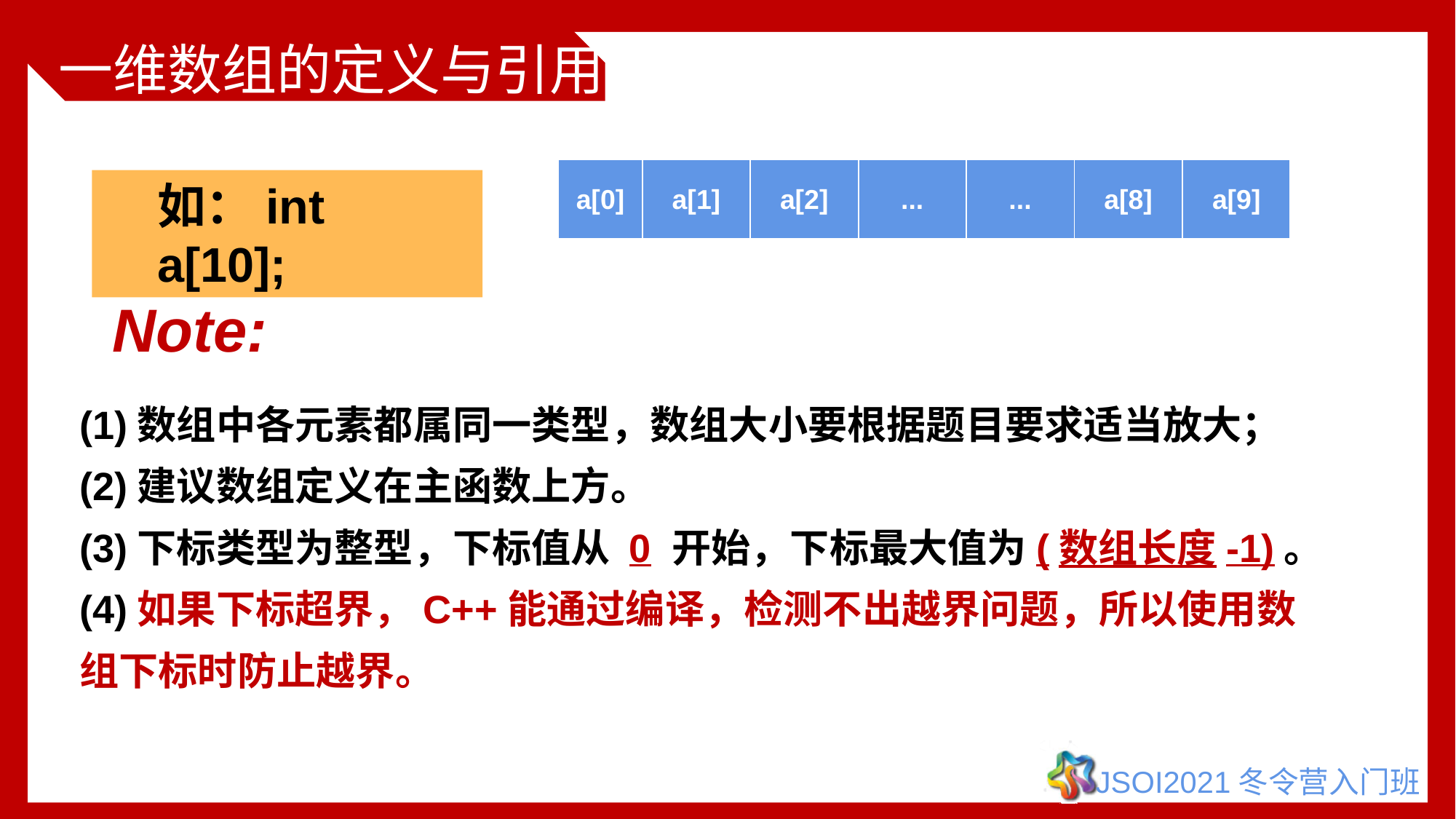

# 一维数组的定义与引用
| a[0] | a[1] | a[2] | ... | ... | a[8] | a[9] |
| --- | --- | --- | --- | --- | --- | --- |
如：int  a[10];
Note:
(1)数组中各元素都属同一类型，数组大小要根据题目要求适当放大；
(2)建议数组定义在主函数上方。
(3)下标类型为整型，下标值从 0 开始，下标最大值为(数组长度-1)。
(4)如果下标超界，C++能通过编译，检测不出越界问题，所以使用数组下标时防止越界。